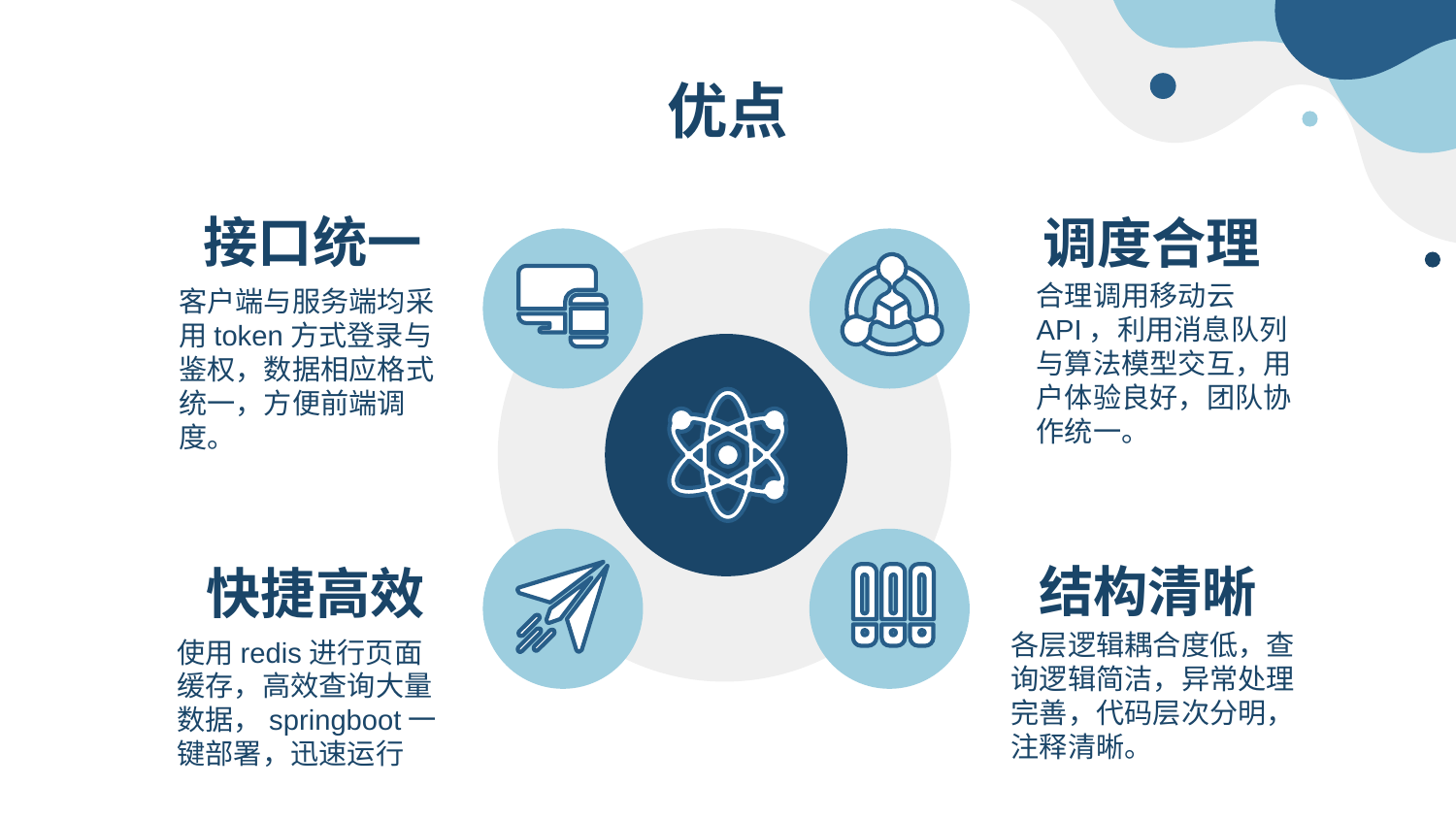

# 优点
接口统一
调度合理

合理调用移动云API，利用消息队列与算法模型交互，用户体验良好，团队协作统一。

客户端与服务端均采用token方式登录与鉴权，数据相应格式统一，方便前端调度。

结构清晰

快捷高效

各层逻辑耦合度低，查询逻辑简洁，异常处理完善，代码层次分明，注释清晰。
使用redis进行页面缓存，高效查询大量数据，springboot一键部署，迅速运行